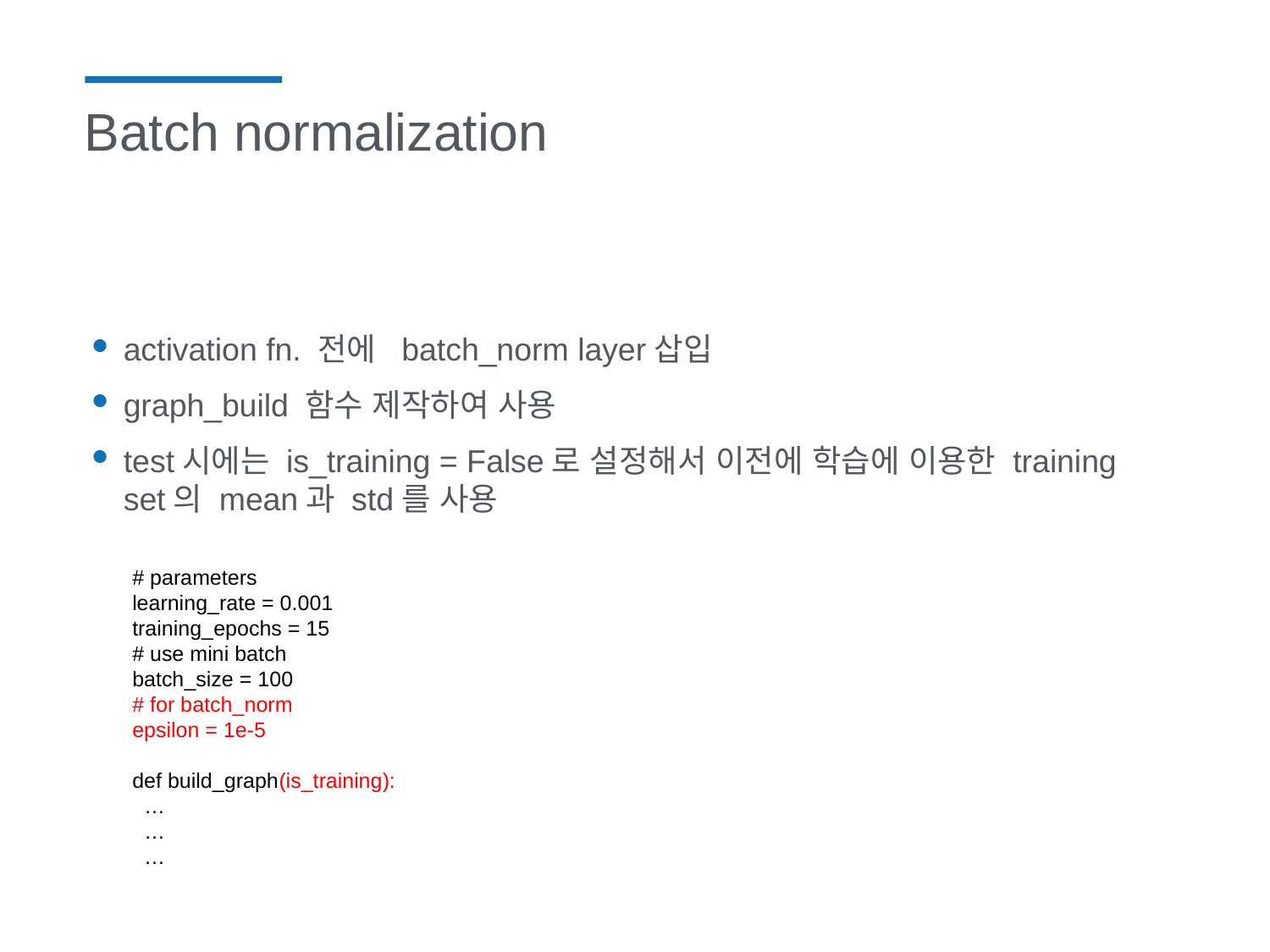

# Batch normalization
activation fn. 전에  batch_norm layer삽입
graph_build 함수 제작하여 사용
test시에는 is_training = False로 설정해서 이전에 학습에 이용한 training set의 mean과 std를 사용
# parameters
learning_rate = 0.001
training_epochs = 15
# use mini batch
batch_size = 100
# for batch_norm
epsilon = 1e-5

def build_graph(is_training):
  …
  …
  …